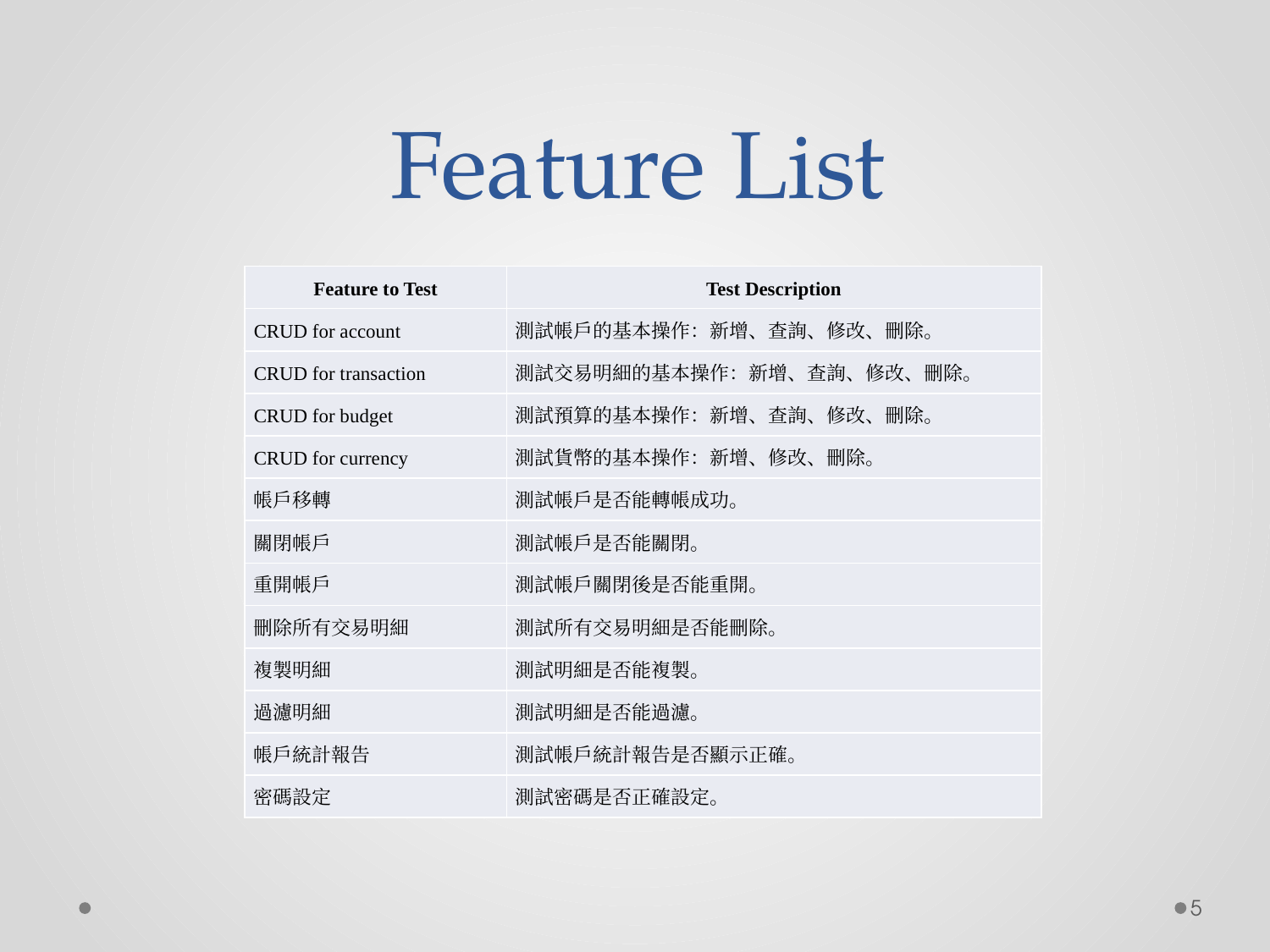

# Feature List
| Feature to Test | Test Description |
| --- | --- |
| CRUD for account | 測試帳戶的基本操作：新增、查詢、修改、刪除。 |
| CRUD for transaction | 測試交易明細的基本操作：新增、查詢、修改、刪除。 |
| CRUD for budget | 測試預算的基本操作：新增、查詢、修改、刪除。 |
| CRUD for currency | 測試貨幣的基本操作：新增、修改、刪除。 |
| 帳戶移轉 | 測試帳戶是否能轉帳成功。 |
| 關閉帳戶 | 測試帳戶是否能關閉。 |
| 重開帳戶 | 測試帳戶關閉後是否能重開。 |
| 刪除所有交易明細 | 測試所有交易明細是否能刪除。 |
| 複製明細 | 測試明細是否能複製。 |
| 過濾明細 | 測試明細是否能過濾。 |
| 帳戶統計報告 | 測試帳戶統計報告是否顯示正確。 |
| 密碼設定 | 測試密碼是否正確設定。 |
5